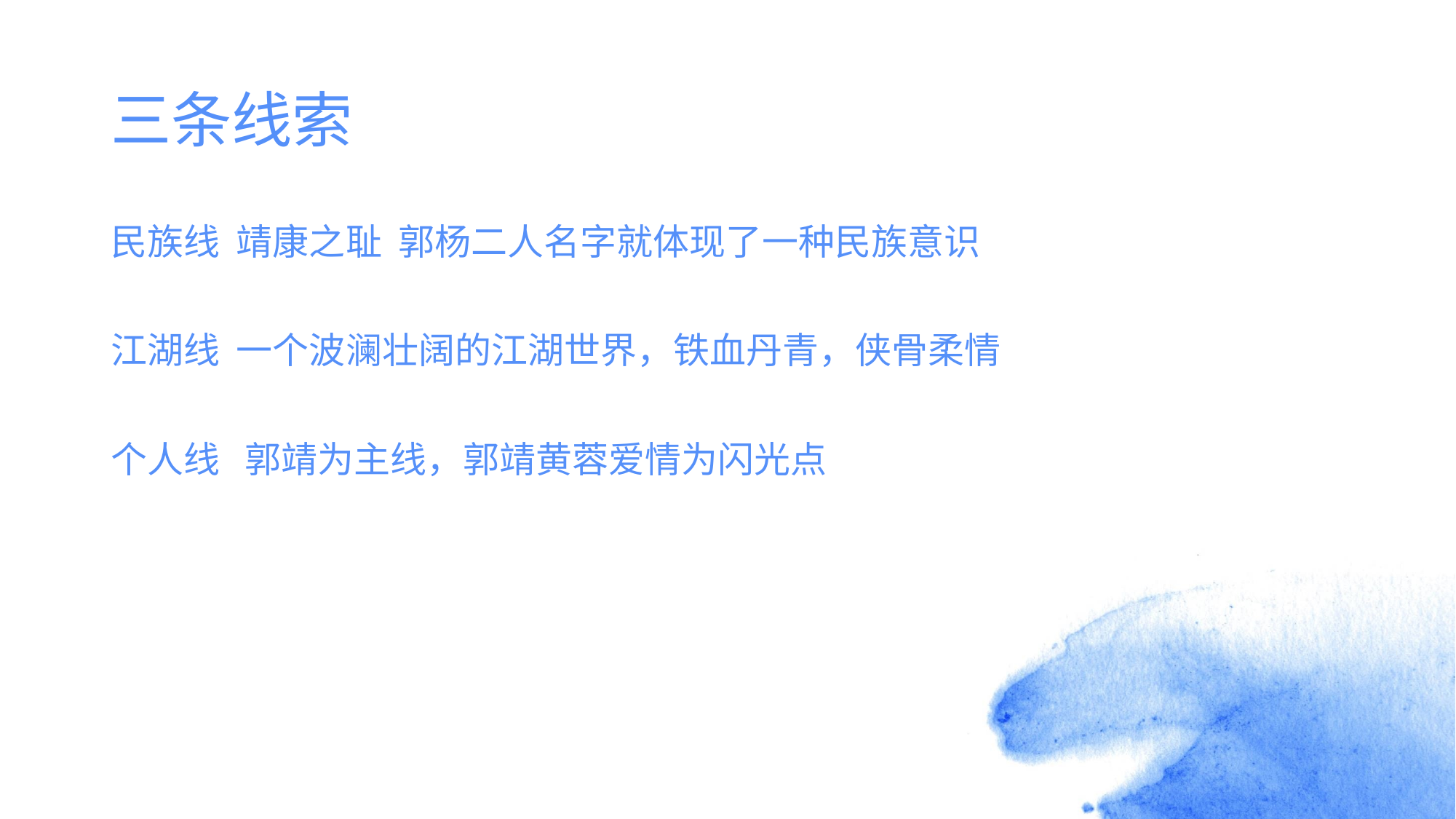

# 三条线索
民族线  靖康之耻  郭杨二人名字就体现了一种民族意识

江湖线  一个波澜壮阔的江湖世界，铁血丹青，侠骨柔情

个人线   郭靖为主线，郭靖黄蓉爱情为闪光点